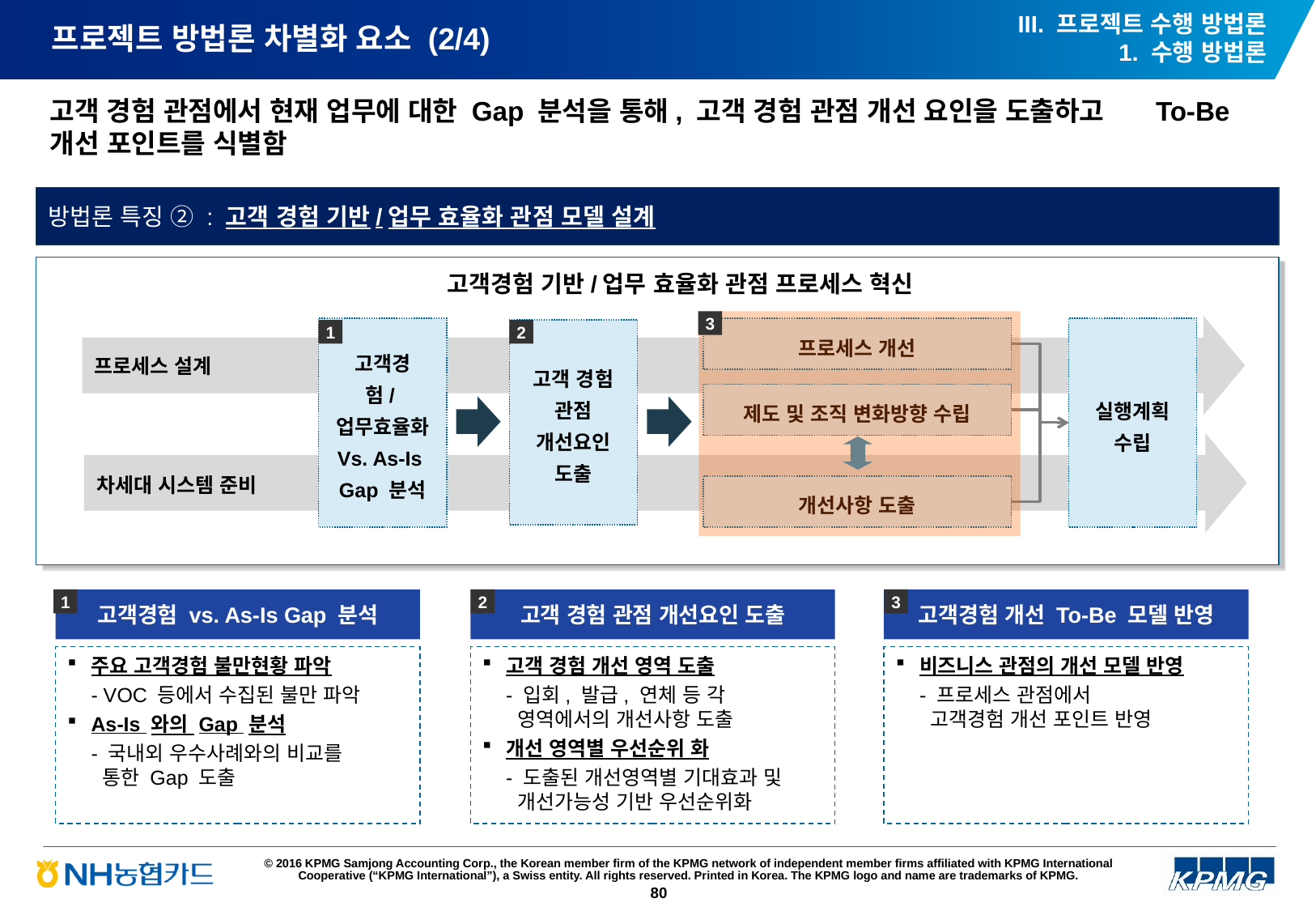

III. 프로젝트 수행 방법론
1. 수행 방법론
# 프로젝트 방법론 차별화 요소 (2/4)
고객 경험 관점에서 현재 업무에 대한 Gap 분석을 통해, 고객 경험 관점 개선 요인을 도출하고      To-Be 개선 포인트를 식별함
방법론 특징 ② : 고객 경험 기반/업무 효율화 관점 모델 설계

고객경험 기반/업무 효율화 관점 프로세스 혁신
3

고객경험/업무효율화
Vs. As-Is
Gap 분석
프로세스 개선
실행계획 수립
고객 경험 관점 개선요인 도출
1
2
프로세스 설계
제도 및 조직 변화방향 수립

차세대 시스템 준비
개선사항 도출
3
2
1
고객경험 vs. As-Is Gap 분석
고객 경험 관점 개선요인 도출
고객경험 개선 To-Be 모델 반영
주요 고객경험 불만현황 파악
	- VOC 등에서 수집된 불만 파악
As-Is 와의 Gap 분석
	- 국내외 우수사례와의 비교를
  통한 Gap 도출
고객 경험 개선 영역 도출
	- 입회, 발급, 연체 등 각
  영역에서의 개선사항 도출
개선 영역별 우선순위 화
	- 도출된 개선영역별 기대효과 및
  개선가능성 기반 우선순위화
비즈니스 관점의 개선 모델 반영
	- 프로세스 관점에서
  고객경험 개선 포인트 반영